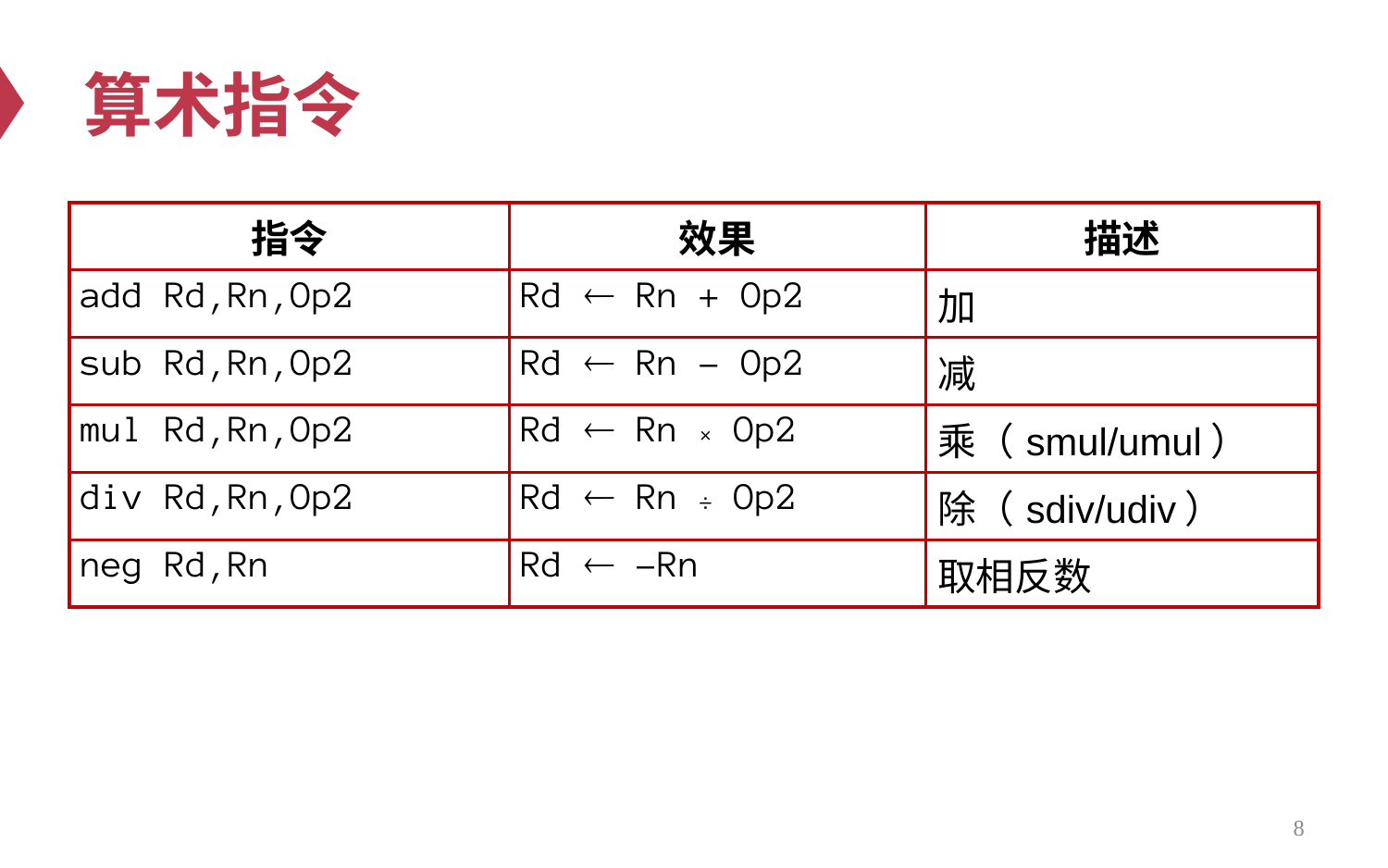

# 算术指令
| 指令 | 效果 | 描述 |
| --- | --- | --- |
| add Rd,Rn,Op2 | Rd ← Rn + Op2 | 加 |
| sub Rd,Rn,Op2 | Rd ← Rn - Op2 | 减 |
| mul Rd,Rn,Op2 | Rd ← Rn × Op2 | 乘（smul/umul） |
| div Rd,Rn,Op2 | Rd ← Rn ÷ Op2 | 除（sdiv/udiv） |
| neg Rd,Rn | Rd ← -Rn | 取相反数 |
8